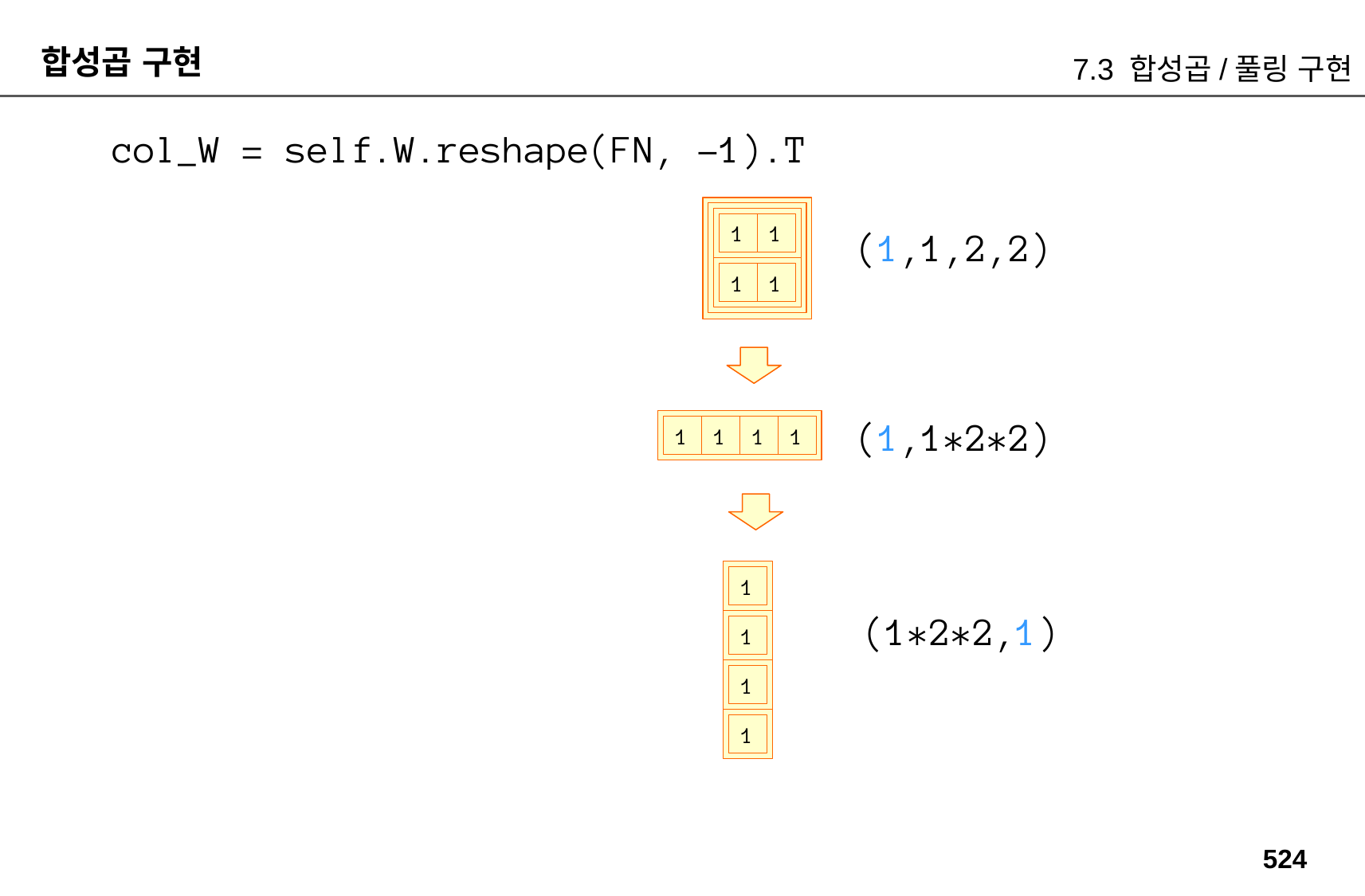

합성곱 구현
7.3 합성곱/풀링 구현
col_W = self.W.reshape(FN, -1).T

1
1
(1,1,2,2)

1
1

(1,1*2*2)

1
1
1
1

1
(1*2*2,1)

1

1

1